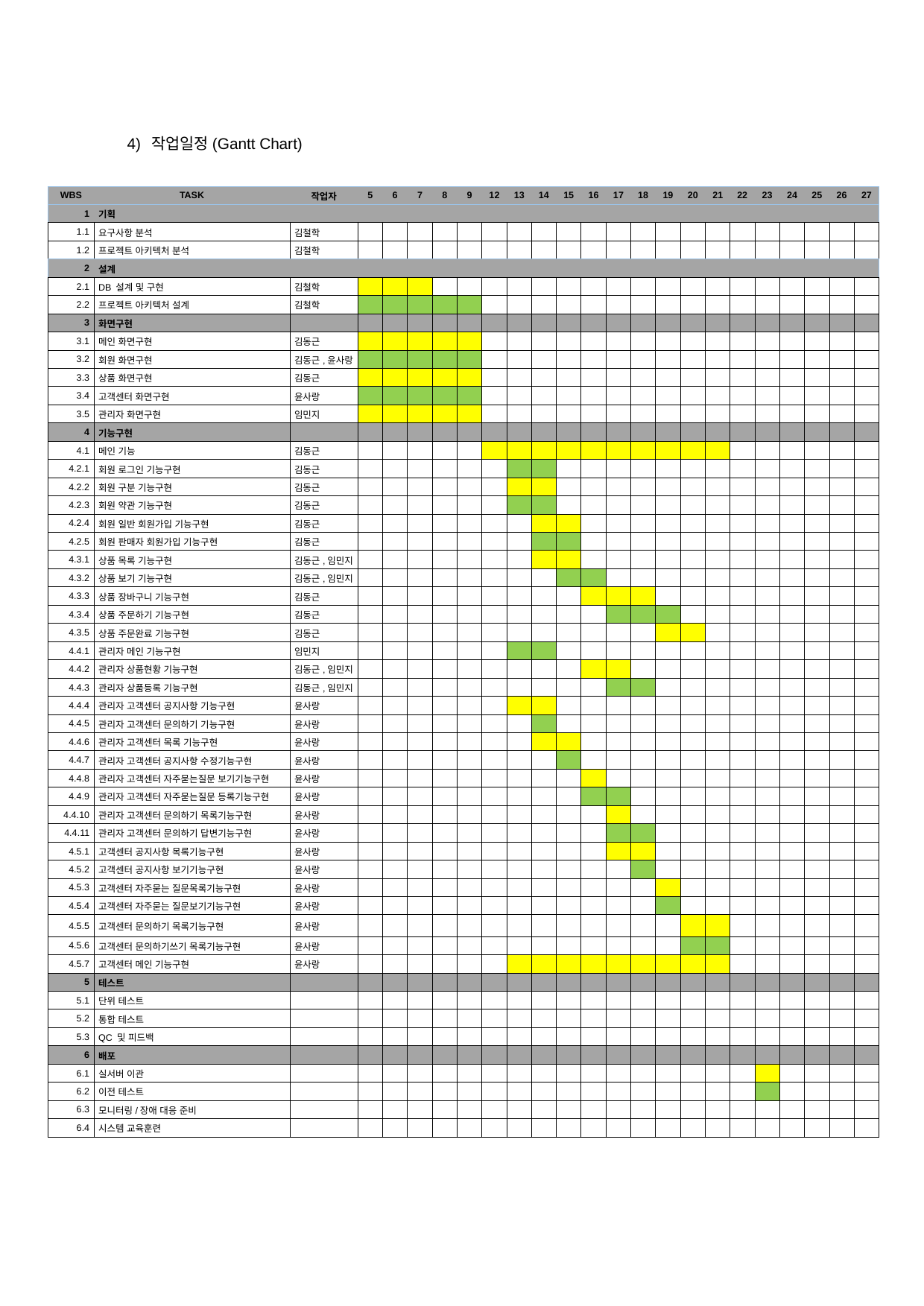

4) 작업일정(Gantt Chart)
| WBS | TASK | 작업자 | 5 | 6 | 7 | 8 | 9 | 12 | 13 | 14 | 15 | 16 | 17 | 18 | 19 | 20 | 21 | 22 | 23 | 24 | 25 | 26 | 27 |
| --- | --- | --- | --- | --- | --- | --- | --- | --- | --- | --- | --- | --- | --- | --- | --- | --- | --- | --- | --- | --- | --- | --- | --- |
| 1 | 기획 |  |  |  |  |  |  |  |  |  |  |  |  |  |  |  |  |  |  |  |  |  |  |
| 1.1 | 요구사항 분석 | 김철학 |  |  |  |  |  |  |  |  |  |  |  |  |  |  |  |  |  |  |  |  |  |
| 1.2 | 프로젝트 아키텍처 분석 | 김철학 |  |  |  |  |  |  |  |  |  |  |  |  |  |  |  |  |  |  |  |  |  |
| 2 | 설계 |  |  |  |  |  |  |  |  |  |  |  |  |  |  |  |  |  |  |  |  |  |  |
| 2.1 | DB 설계 및 구현 | 김철학 |  |  |  |  |  |  |  |  |  |  |  |  |  |  |  |  |  |  |  |  |  |
| 2.2 | 프로젝트 아키텍처 설계 | 김철학 |  |  |  |  |  |  |  |  |  |  |  |  |  |  |  |  |  |  |  |  |  |
| 3 | 화면구현 |  |  |  |  |  |  |  |  |  |  |  |  |  |  |  |  |  |  |  |  |  |  |
| 3.1 | 메인 화면구현 | 김동근 |  |  |  |  |  |  |  |  |  |  |  |  |  |  |  |  |  |  |  |  |  |
| 3.2 | 회원 화면구현 | 김동근,윤사랑 |  |  |  |  |  |  |  |  |  |  |  |  |  |  |  |  |  |  |  |  |  |
| 3.3 | 상품 화면구현 | 김동근 |  |  |  |  |  |  |  |  |  |  |  |  |  |  |  |  |  |  |  |  |  |
| 3.4 | 고객센터 화면구현 | 윤사랑 |  |  |  |  |  |  |  |  |  |  |  |  |  |  |  |  |  |  |  |  |  |
| 3.5 | 관리자 화면구현 | 임민지 |  |  |  |  |  |  |  |  |  |  |  |  |  |  |  |  |  |  |  |  |  |
| 4 | 기능구현 |  |  |  |  |  |  |  |  |  |  |  |  |  |  |  |  |  |  |  |  |  |  |
| 4.1 | 메인 기능 | 김동근 |  |  |  |  |  |  |  |  |  |  |  |  |  |  |  |  |  |  |  |  |  |
| 4.2.1 | 회원 로그인 기능구현 | 김동근 |  |  |  |  |  |  |  |  |  |  |  |  |  |  |  |  |  |  |  |  |  |
| 4.2.2 | 회원 구분 기능구현 | 김동근 |  |  |  |  |  |  |  |  |  |  |  |  |  |  |  |  |  |  |  |  |  |
| 4.2.3 | 회원 약관 기능구현 | 김동근 |  |  |  |  |  |  |  |  |  |  |  |  |  |  |  |  |  |  |  |  |  |
| 4.2.4 | 회원 일반 회원가입 기능구현 | 김동근 |  |  |  |  |  |  |  |  |  |  |  |  |  |  |  |  |  |  |  |  |  |
| 4.2.5 | 회원 판매자 회원가입 기능구현 | 김동근 |  |  |  |  |  |  |  |  |  |  |  |  |  |  |  |  |  |  |  |  |  |
| 4.3.1 | 상품 목록 기능구현 | 김동근,임민지 |  |  |  |  |  |  |  |  |  |  |  |  |  |  |  |  |  |  |  |  |  |
| 4.3.2 | 상품 보기 기능구현 | 김동근,임민지 |  |  |  |  |  |  |  |  |  |  |  |  |  |  |  |  |  |  |  |  |  |
| 4.3.3 | 상품 장바구니 기능구현 | 김동근 |  |  |  |  |  |  |  |  |  |  |  |  |  |  |  |  |  |  |  |  |  |
| 4.3.4 | 상품 주문하기 기능구현 | 김동근 |  |  |  |  |  |  |  |  |  |  |  |  |  |  |  |  |  |  |  |  |  |
| 4.3.5 | 상품 주문완료 기능구현 | 김동근 |  |  |  |  |  |  |  |  |  |  |  |  |  |  |  |  |  |  |  |  |  |
| 4.4.1 | 관리자 메인 기능구현 | 임민지 |  |  |  |  |  |  |  |  |  |  |  |  |  |  |  |  |  |  |  |  |  |
| 4.4.2 | 관리자 상품현황 기능구현 | 김동근,임민지 |  |  |  |  |  |  |  |  |  |  |  |  |  |  |  |  |  |  |  |  |  |
| 4.4.3 | 관리자 상품등록 기능구현 | 김동근,임민지 |  |  |  |  |  |  |  |  |  |  |  |  |  |  |  |  |  |  |  |  |  |
| 4.4.4 | 관리자 고객센터 공지사항 기능구현 | 윤사랑 |  |  |  |  |  |  |  |  |  |  |  |  |  |  |  |  |  |  |  |  |  |
| 4.4.5 | 관리자 고객센터 문의하기 기능구현 | 윤사랑 |  |  |  |  |  |  |  |  |  |  |  |  |  |  |  |  |  |  |  |  |  |
| 4.4.6 | 관리자 고객센터 목록 기능구현 | 윤사랑 |  |  |  |  |  |  |  |  |  |  |  |  |  |  |  |  |  |  |  |  |  |
| 4.4.7 | 관리자 고객센터 공지사항 수정기능구현 | 윤사랑 |  |  |  |  |  |  |  |  |  |  |  |  |  |  |  |  |  |  |  |  |  |
| 4.4.8 | 관리자 고객센터 자주묻는질문 보기기능구현 | 윤사랑 |  |  |  |  |  |  |  |  |  |  |  |  |  |  |  |  |  |  |  |  |  |
| 4.4.9 | 관리자 고객센터 자주묻는질문 등록기능구현 | 윤사랑 |  |  |  |  |  |  |  |  |  |  |  |  |  |  |  |  |  |  |  |  |  |
| 4.4.10 | 관리자 고객센터 문의하기 목록기능구현 | 윤사랑 |  |  |  |  |  |  |  |  |  |  |  |  |  |  |  |  |  |  |  |  |  |
| 4.4.11 | 관리자 고객센터 문의하기 답변기능구현 | 윤사랑 |  |  |  |  |  |  |  |  |  |  |  |  |  |  |  |  |  |  |  |  |  |
| 4.5.1 | 고객센터 공지사항 목록기능구현 | 윤사랑 |  |  |  |  |  |  |  |  |  |  |  |  |  |  |  |  |  |  |  |  |  |
| 4.5.2 | 고객센터 공지사항 보기기능구현 | 윤사랑 |  |  |  |  |  |  |  |  |  |  |  |  |  |  |  |  |  |  |  |  |  |
| 4.5.3 | 고객센터 자주묻는 질문목록기능구현 | 윤사랑 |  |  |  |  |  |  |  |  |  |  |  |  |  |  |  |  |  |  |  |  |  |
| 4.5.4 | 고객센터 자주묻는 질문보기기능구현 | 윤사랑 |  |  |  |  |  |  |  |  |  |  |  |  |  |  |  |  |  |  |  |  |  |
| 4.5.5 | 고객센터 문의하기 목록기능구현 | 윤사랑 |  |  |  |  |  |  |  |  |  |  |  |  |  |  |  |  |  |  |  |  |  |
| 4.5.6 | 고객센터 문의하기쓰기 목록기능구현 | 윤사랑 |  |  |  |  |  |  |  |  |  |  |  |  |  |  |  |  |  |  |  |  |  |
| 4.5.7 | 고객센터 메인 기능구현 | 윤사랑 |  |  |  |  |  |  |  |  |  |  |  |  |  |  |  |  |  |  |  |  |  |
| 5 | 테스트 |  |  |  |  |  |  |  |  |  |  |  |  |  |  |  |  |  |  |  |  |  |  |
| 5.1 | 단위 테스트 |  |  |  |  |  |  |  |  |  |  |  |  |  |  |  |  |  |  |  |  |  |  |
| 5.2 | 통합 테스트 |  |  |  |  |  |  |  |  |  |  |  |  |  |  |  |  |  |  |  |  |  |  |
| 5.3 | QC 및 피드백 |  |  |  |  |  |  |  |  |  |  |  |  |  |  |  |  |  |  |  |  |  |  |
| 6 | 배포 |  |  |  |  |  |  |  |  |  |  |  |  |  |  |  |  |  |  |  |  |  |  |
| 6.1 | 실서버 이관 |  |  |  |  |  |  |  |  |  |  |  |  |  |  |  |  |  |  |  |  |  |  |
| 6.2 | 이전 테스트 |  |  |  |  |  |  |  |  |  |  |  |  |  |  |  |  |  |  |  |  |  |  |
| 6.3 | 모니터링/장애 대응 준비 |  |  |  |  |  |  |  |  |  |  |  |  |  |  |  |  |  |  |  |  |  |  |
| 6.4 | 시스템 교육훈련 |  |  |  |  |  |  |  |  |  |  |  |  |  |  |  |  |  |  |  |  |  |  |